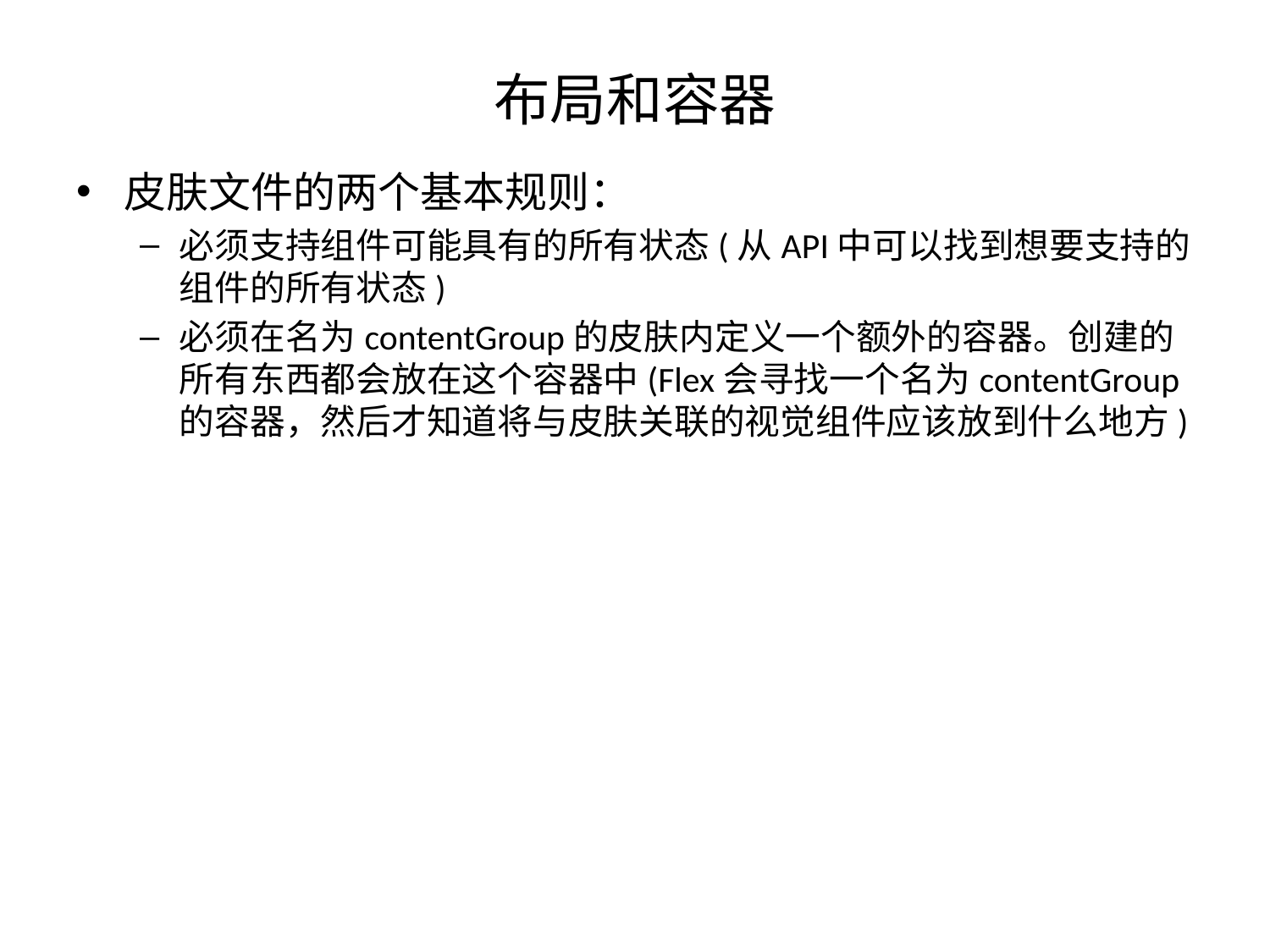

# 布局和容器
皮肤文件的两个基本规则：
必须支持组件可能具有的所有状态(从API中可以找到想要支持的组件的所有状态)
必须在名为contentGroup的皮肤内定义一个额外的容器。创建的所有东西都会放在这个容器中(Flex会寻找一个名为contentGroup的容器，然后才知道将与皮肤关联的视觉组件应该放到什么地方)